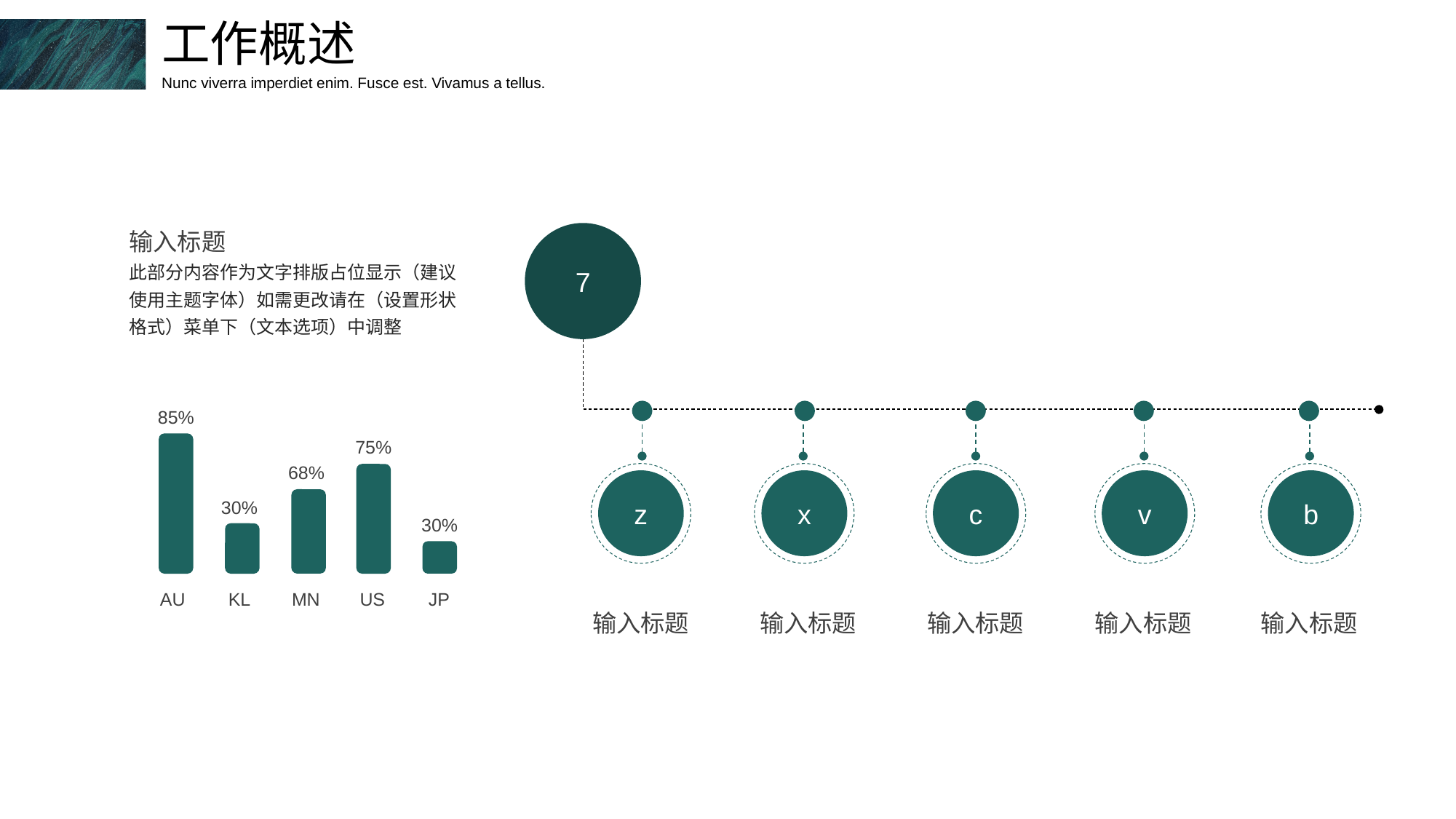

工作概述

Nunc viverra imperdiet enim. Fusce est. Vivamus a tellus.
输入标题
此部分内容作为文字排版占位显示（建议使用主题字体）如需更改请在（设置形状格式）菜单下（文本选项）中调整

7
85%

75%

68%

z
x
c
v
b

30%
30%

AU
KL
MN
US
JP
输入标题
输入标题
输入标题
输入标题
输入标题